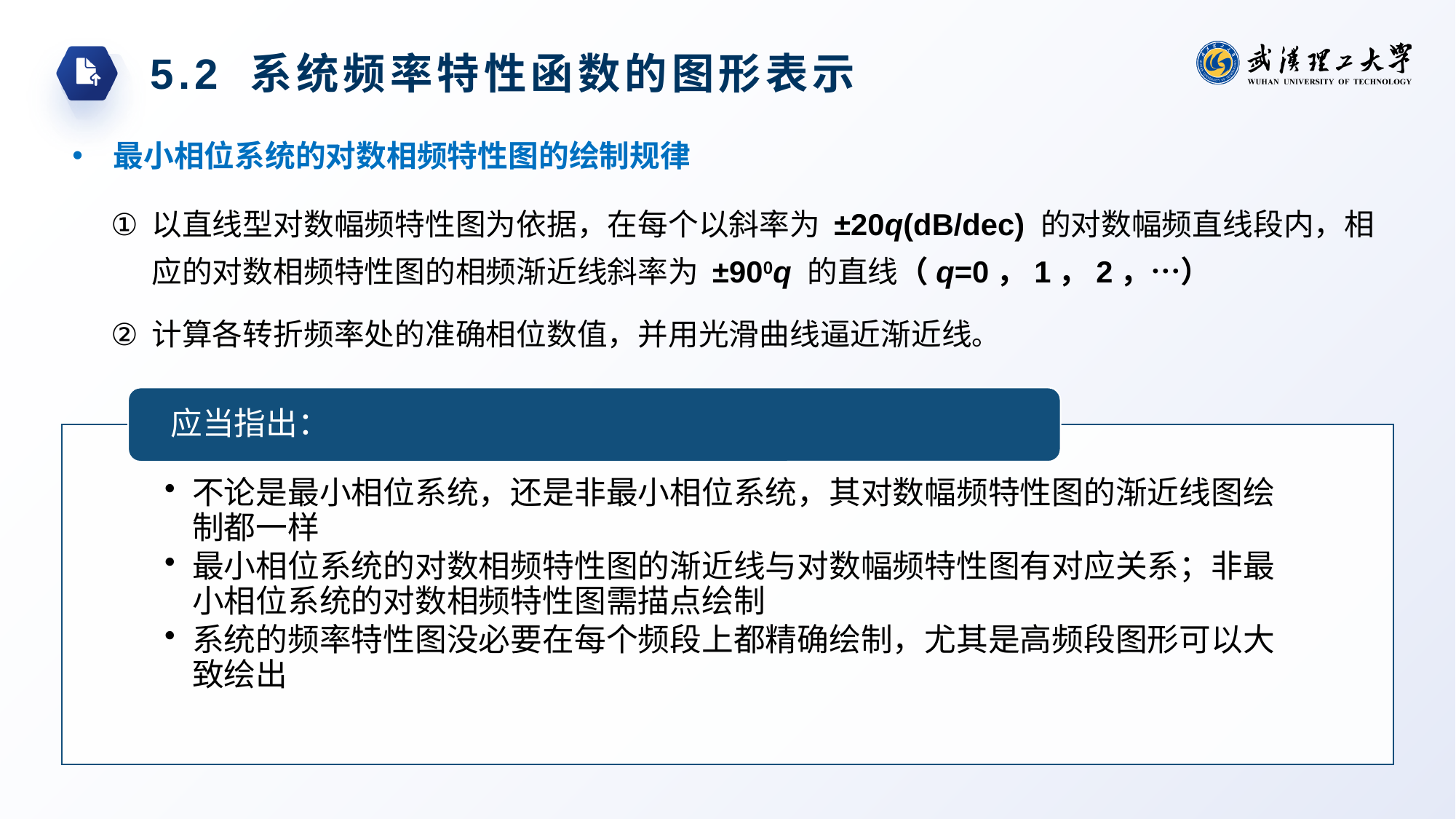

5.2 系统频率特性函数的图形表示
最小相位系统的对数相频特性图的绘制规律
以直线型对数幅频特性图为依据，在每个以斜率为 ±20q(dB/dec) 的对数幅频直线段内，相应的对数相频特性图的相频渐近线斜率为 ±900q 的直线（q=0，1，2，…）
计算各转折频率处的准确相位数值，并用光滑曲线逼近渐近线。
不论是最小相位系统，还是非最小相位系统，其对数幅频特性图的渐近线图绘制都一样
最小相位系统的对数相频特性图的渐近线与对数幅频特性图有对应关系；非最小相位系统的对数相频特性图需描点绘制
系统的频率特性图没必要在每个频段上都精确绘制，尤其是高频段图形可以大致绘出
应当指出：